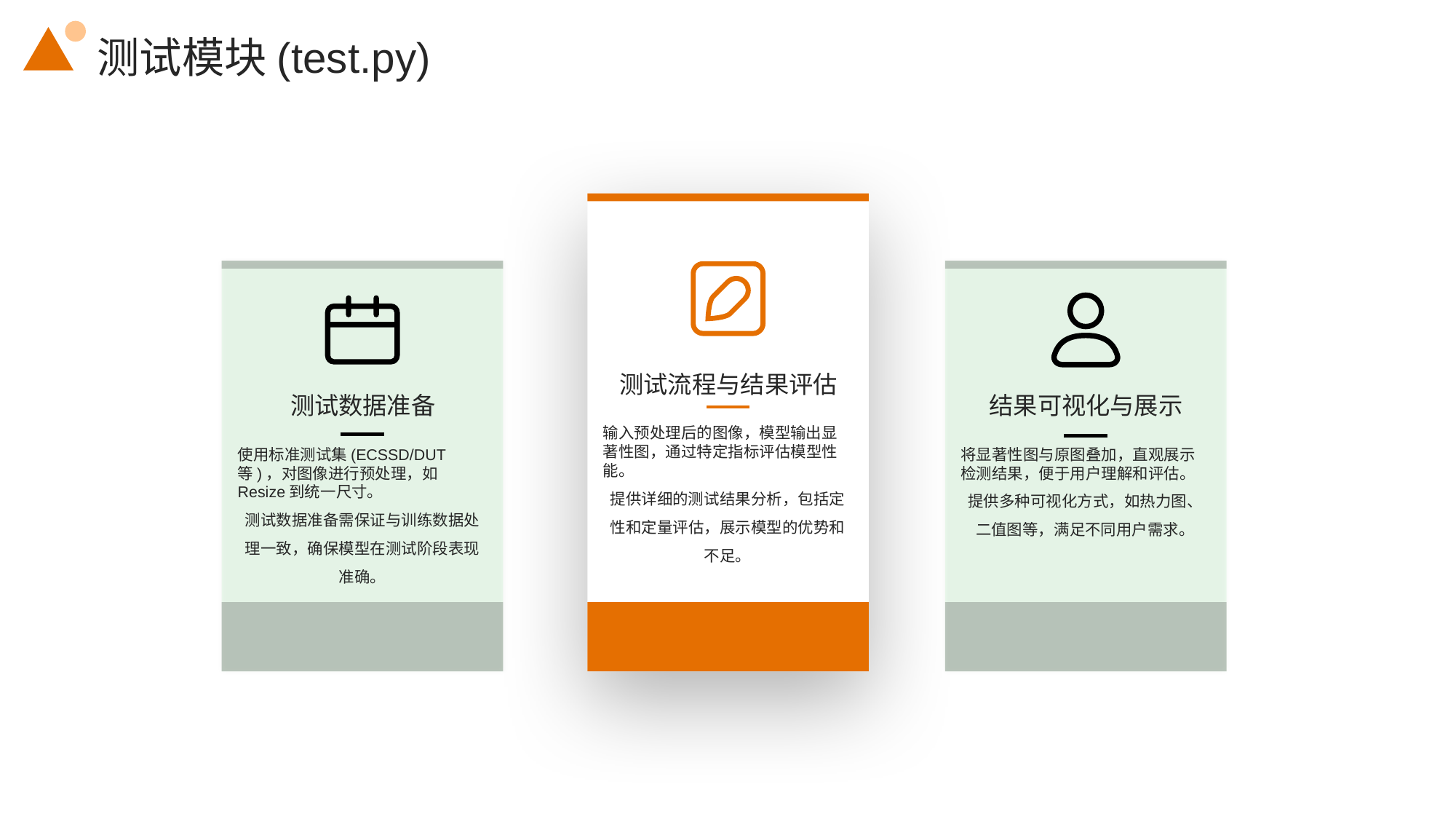

测试模块(test.py)

测试流程与结果评估
测试数据准备
结果可视化与展示
输入预处理后的图像，模型输出显著性图，通过特定指标评估模型性能。
提供详细的测试结果分析，包括定性和定量评估，展示模型的优势和不足。
使用标准测试集(ECSSD/DUT等)，对图像进行预处理，如Resize到统一尺寸。
测试数据准备需保证与训练数据处理一致，确保模型在测试阶段表现准确。
将显著性图与原图叠加，直观展示检测结果，便于用户理解和评估。
提供多种可视化方式，如热力图、二值图等，满足不同用户需求。